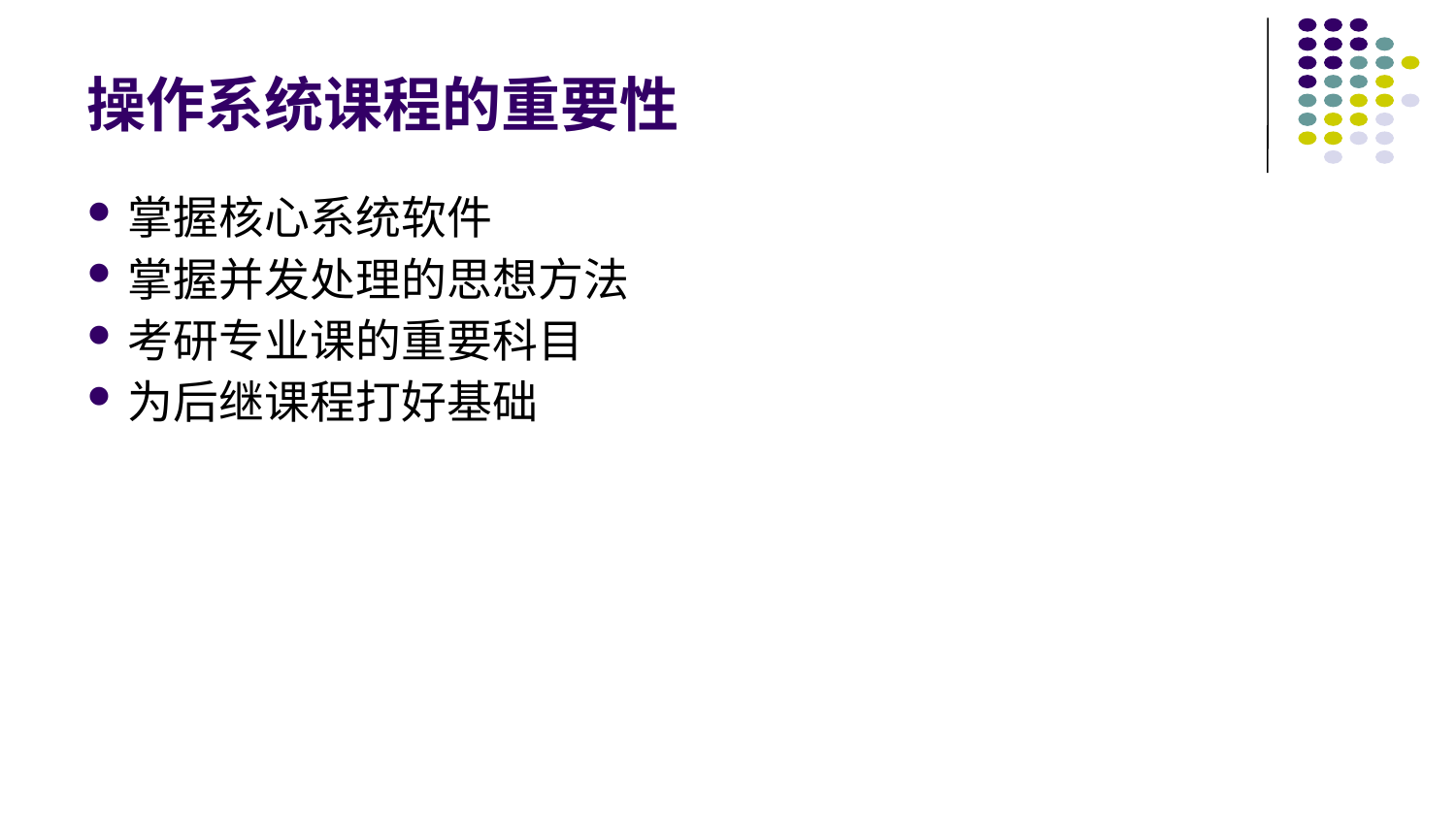

# 操作系统课程的重要性
掌握核心系统软件
掌握并发处理的思想方法
考研专业课的重要科目
为后继课程打好基础
3